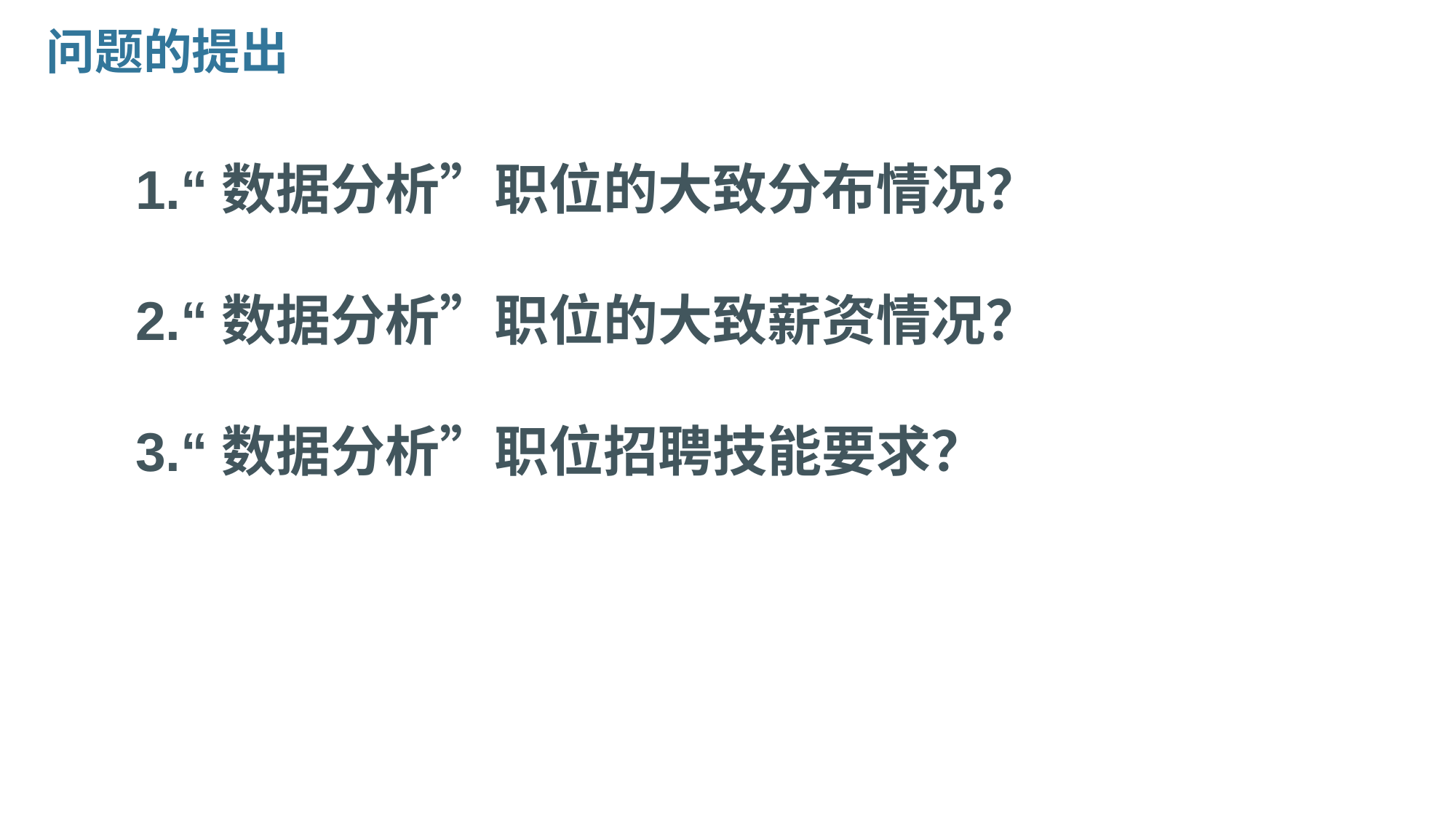

问题的提出

1.“数据分析”职位的大致分布情况？

2.“数据分析”职位的大致薪资情况？

3.“数据分析”职位招聘技能要求？